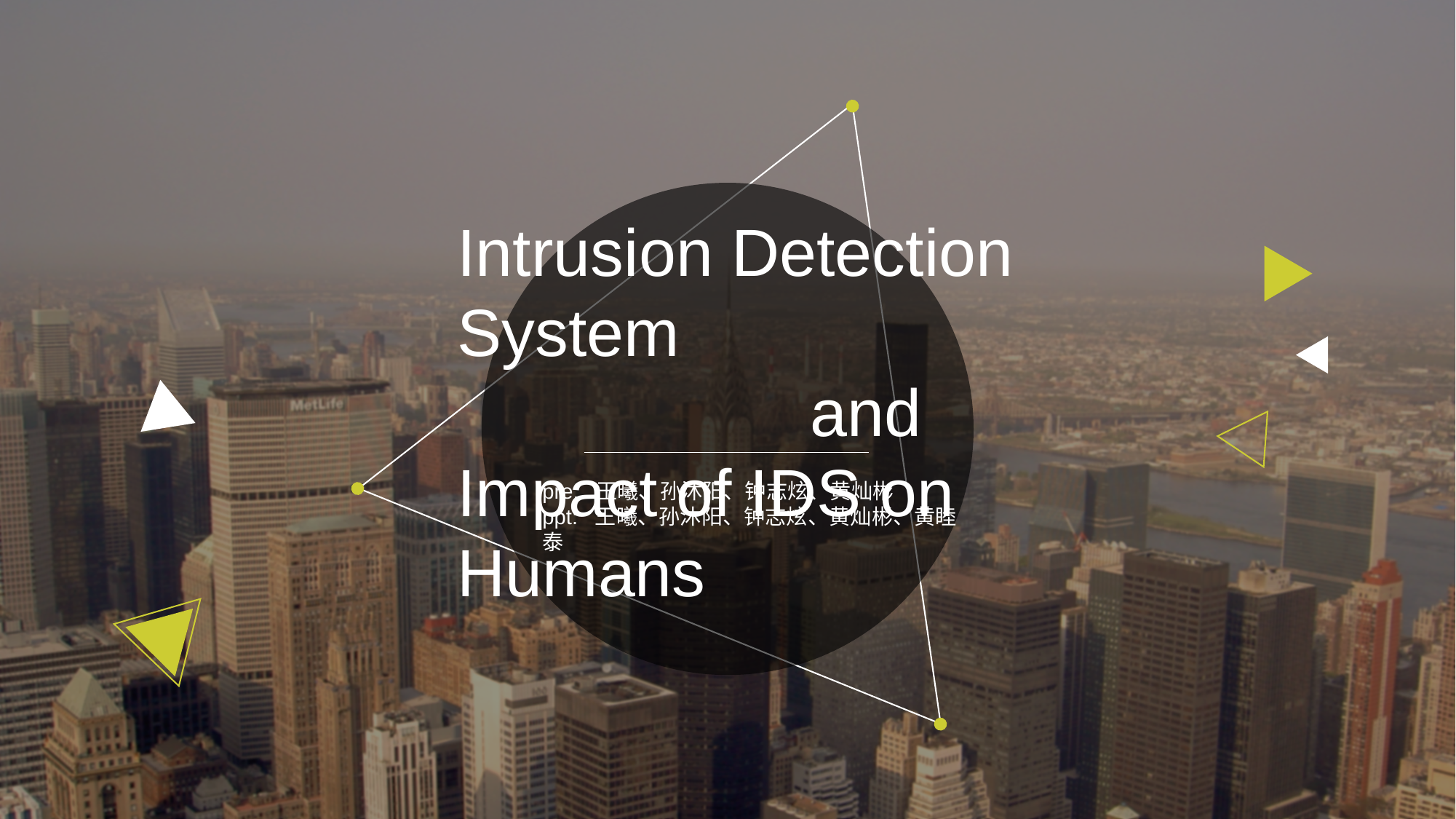

Intrusion Detection System
                   and
Impact of IDS on Humans
pre:  王曦、孙沐阳、钟志炫、黄灿彬
ppt:  王曦、孙沐阳、钟志炫、黄灿彬、黄睦泰